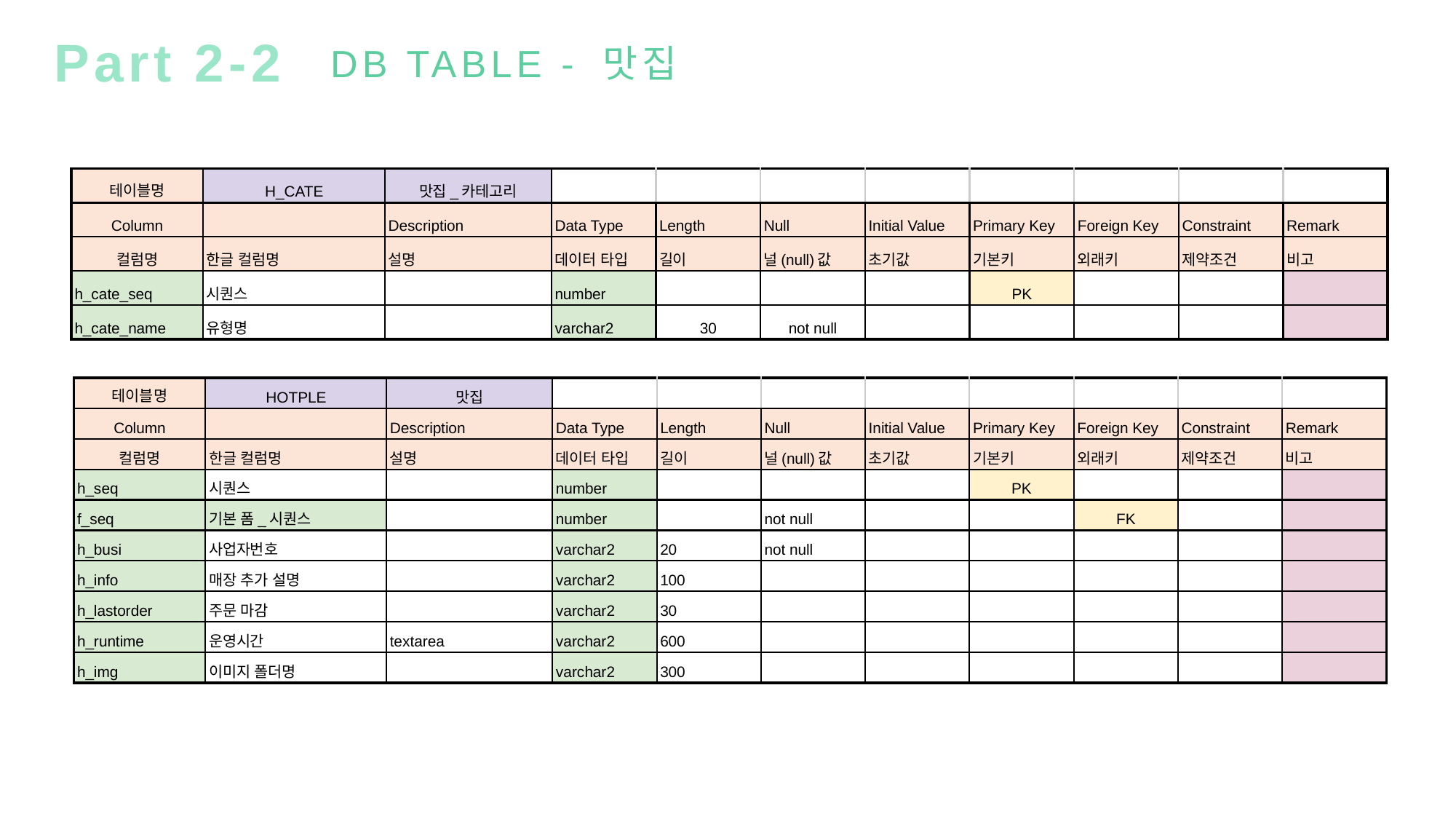

Part 2-2
DB TABLE - 맛집
| 테이블명 | H\_CATE | 맛집\_카테고리 |  |  |  |  |  |  |  |  |
| --- | --- | --- | --- | --- | --- | --- | --- | --- | --- | --- |
| Column |  | Description | Data Type | Length | Null | Initial Value | Primary Key | Foreign Key | Constraint | Remark |
| 컬럼명 | 한글 컬럼명 | 설명 | 데이터 타입 | 길이 | 널(null)값 | 초기값 | 기본키 | 외래키 | 제약조건 | 비고 |
| h\_cate\_seq | 시퀀스 |  | number |  |  |  | PK |  |  |  |
| h\_cate\_name | 유형명 |  | varchar2 | 30 | not null |  |  |  |  |  |
| 테이블명 | HOTPLE | 맛집 |  |  |  |  |  |  |  |  |
| --- | --- | --- | --- | --- | --- | --- | --- | --- | --- | --- |
| Column |  | Description | Data Type | Length | Null | Initial Value | Primary Key | Foreign Key | Constraint | Remark |
| 컬럼명 | 한글 컬럼명 | 설명 | 데이터 타입 | 길이 | 널(null)값 | 초기값 | 기본키 | 외래키 | 제약조건 | 비고 |
| h\_seq | 시퀀스 |  | number |  |  |  | PK |  |  |  |
| f\_seq | 기본 폼\_시퀀스 |  | number |  | not null |  |  | FK |  |  |
| h\_busi | 사업자번호 |  | varchar2 | 20 | not null |  |  |  |  |  |
| h\_info | 매장 추가 설명 |  | varchar2 | 100 |  |  |  |  |  |  |
| h\_lastorder | 주문 마감 |  | varchar2 | 30 |  |  |  |  |  |  |
| h\_runtime | 운영시간 | textarea | varchar2 | 600 |  |  |  |  |  |  |
| h\_img | 이미지 폴더명 |  | varchar2 | 300 |  |  |  |  |  |  |